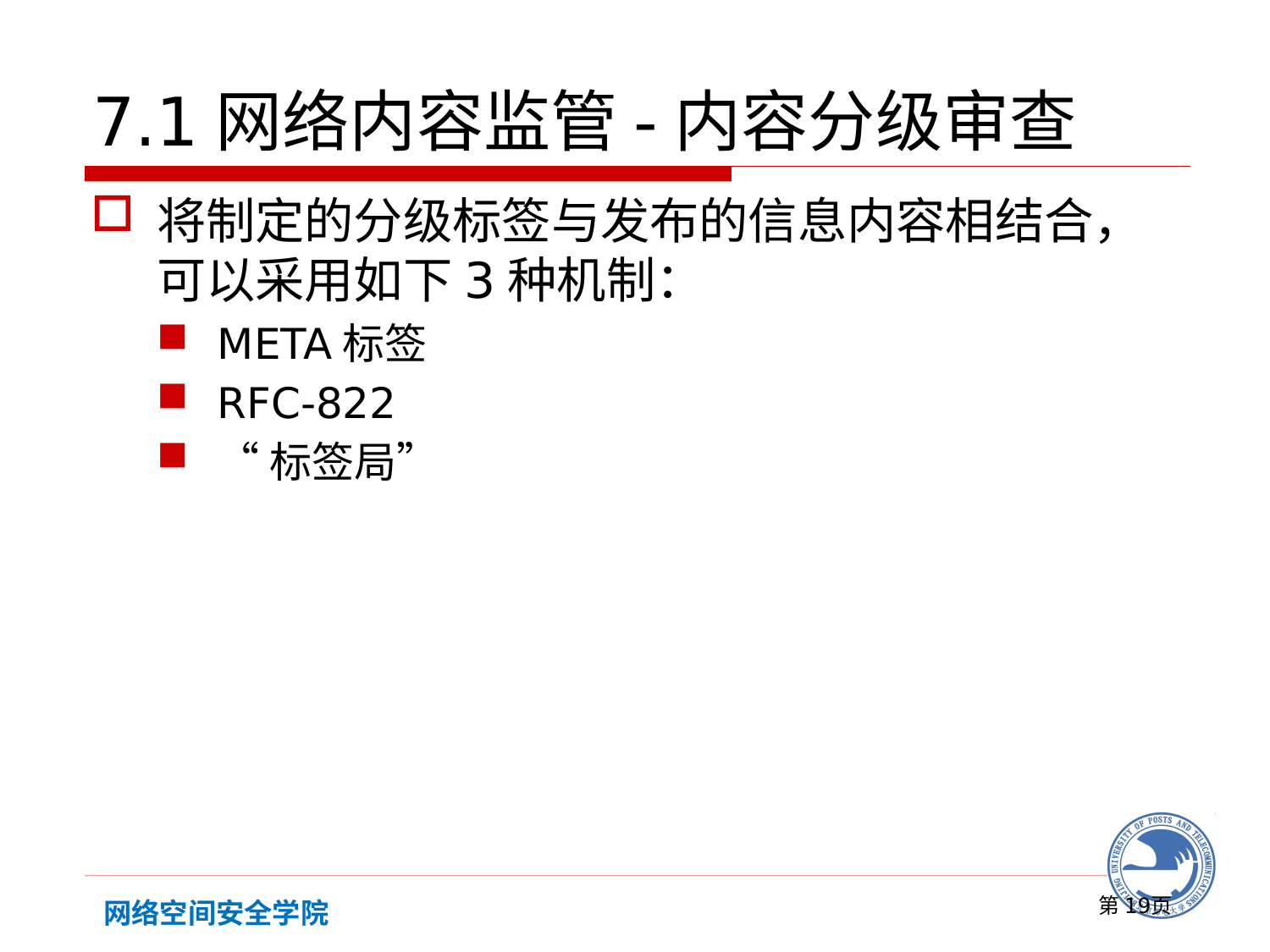

# 7.1网络内容监管-内容分级审查
将制定的分级标签与发布的信息内容相结合，可以采用如下3种机制：
META标签
RFC-822
“标签局”
第19页